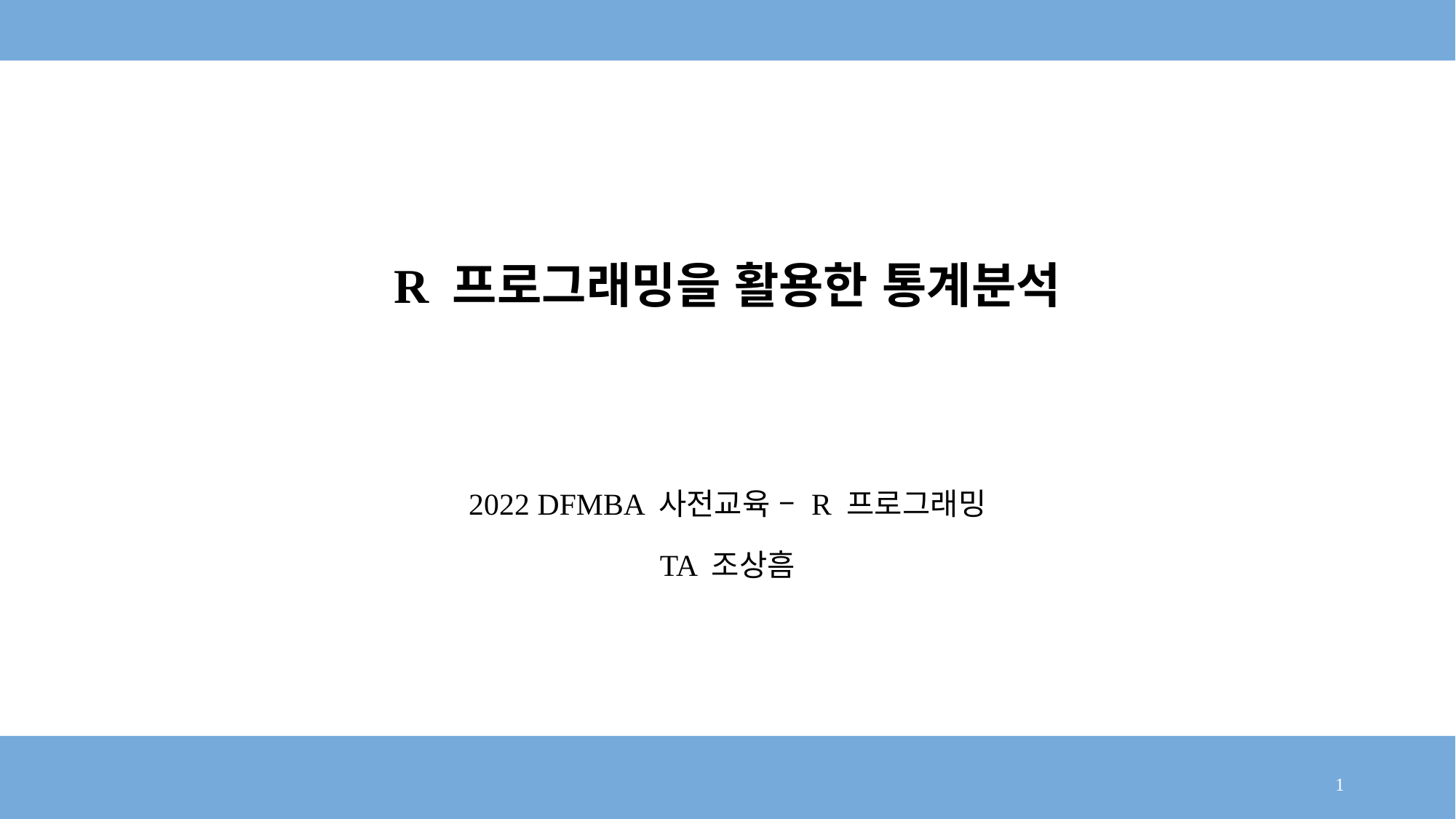

# R 프로그래밍을 활용한 통계분석
2022 DFMBA 사전교육 – R 프로그래밍
TA 조상흠
1